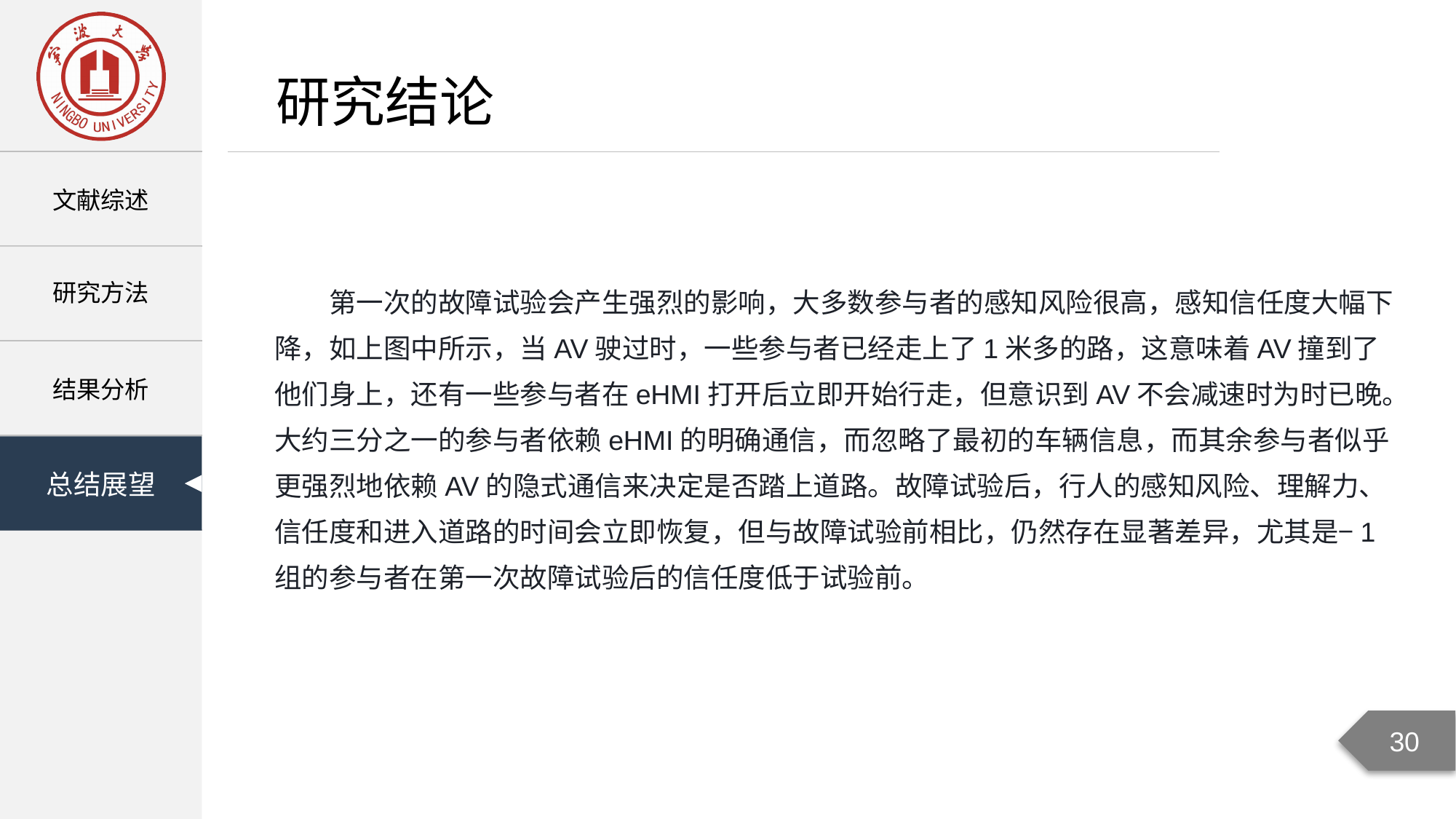

研究结论
第一次的故障试验会产生强烈的影响，大多数参与者的感知风险很高，感知信任度大幅下降，如上图中所示，当AV驶过时，一些参与者已经走上了1米多的路，这意味着AV撞到了他们身上，还有一些参与者在eHMI打开后立即开始行走，但意识到AV不会减速时为时已晚。大约三分之一的参与者依赖eHMI的明确通信，而忽略了最初的车辆信息，而其余参与者似乎更强烈地依赖AV的隐式通信来决定是否踏上道路。故障试验后，行人的感知风险、理解力、信任度和进入道路的时间会立即恢复，但与故障试验前相比，仍然存在显著差异，尤其是−1组的参与者在第一次故障试验后的信任度低于试验前。